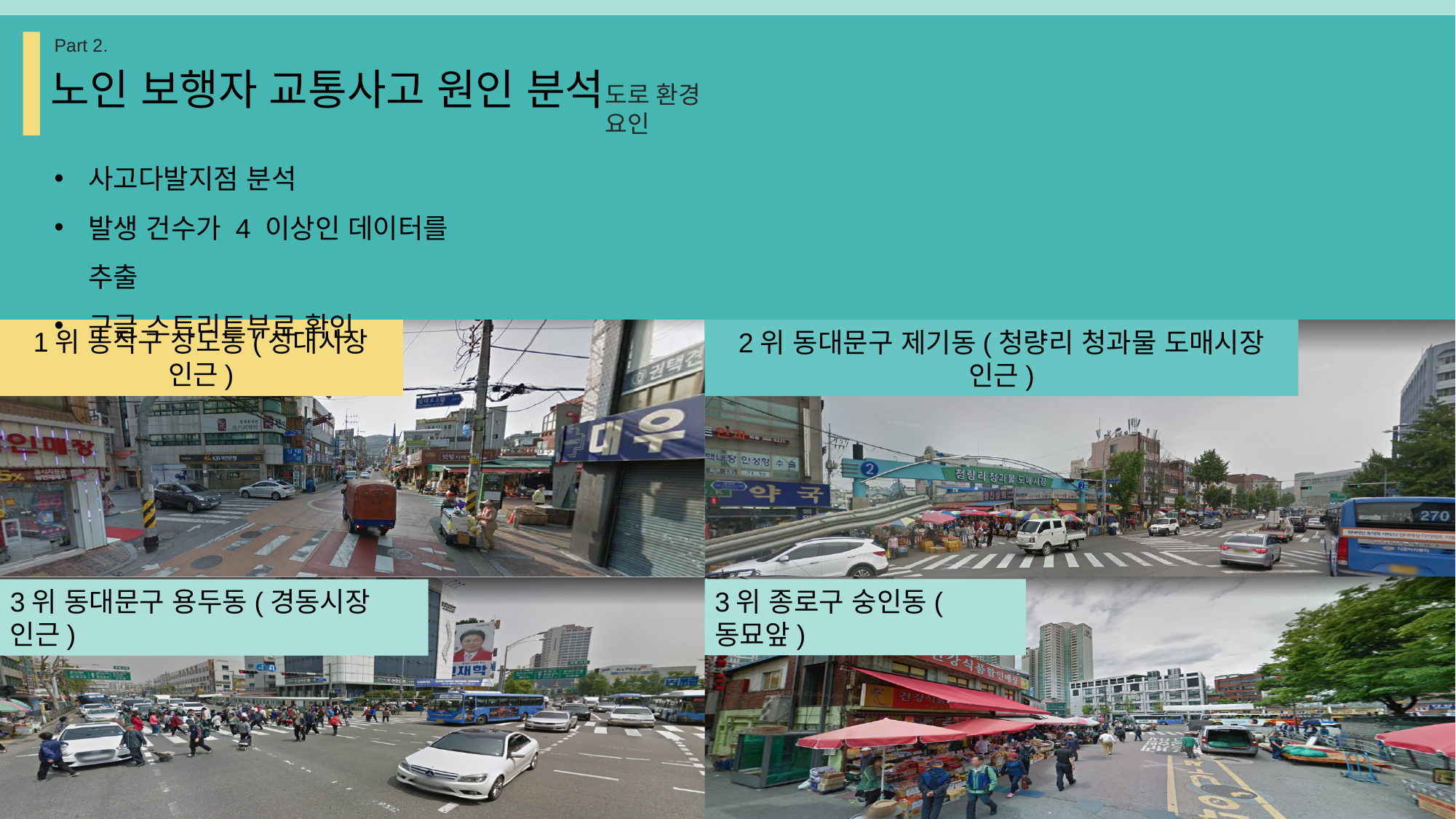

Part 2.

노인 보행자 교통사고 원인 분석
도로 환경 요인
사고다발지점 분석
발생 건수가 4 이상인 데이터를 추출
구글 스트리트뷰로 확인
1위 동작구 상도동(성대시장 인근)
2위 동대문구 제기동(청량리 청과물 도매시장 인근)

3위 종로구 숭인동(동묘앞)
3위 동대문구 용두동(경동시장 인근)